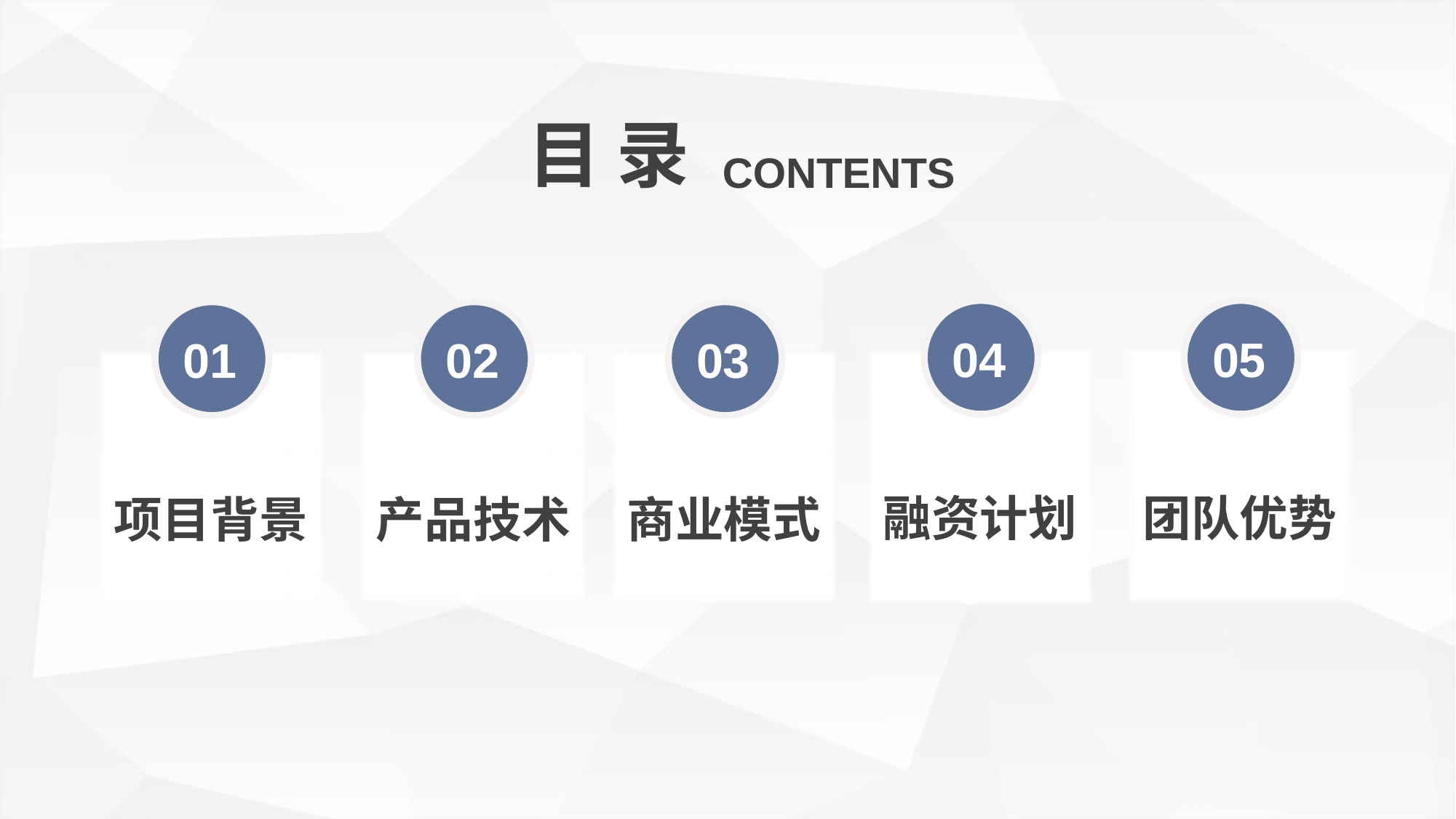

目 录
 CONTENTS

04
05
01
02
03

融资计划
团队优势
项目背景
产品技术
商业模式